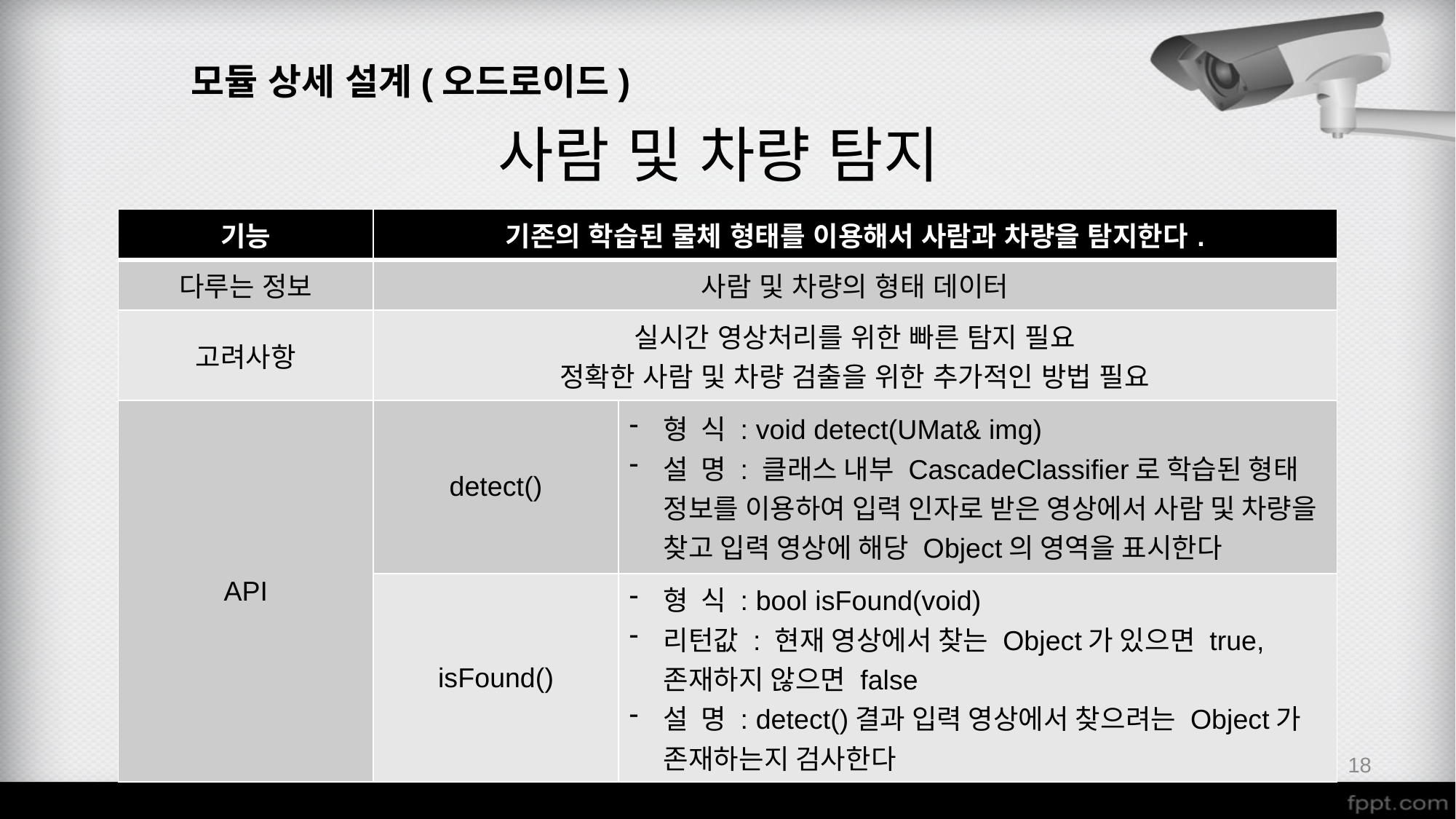

모듈 상세 설계(오드로이드)
사람 및 차량 탐지
| 기능 | 기존의 학습된 물체 형태를 이용해서 사람과 차량을 탐지한다. |  |
| --- | --- | --- |
| 다루는 정보 | 사람 및 차량의 형태 데이터 |  |
| 고려사항 | 실시간 영상처리를 위한 빠른 탐지 필요 정확한 사람 및 차량 검출을 위한 추가적인 방법 필요 |  |
| API | detect() | 형 식 : void detect(UMat& img) 설 명 : 클래스 내부 CascadeClassifier로 학습된 형태 정보를 이용하여 입력 인자로 받은 영상에서 사람 및 차량을 찾고 입력 영상에 해당 Object의 영역을 표시한다 |
|  | isFound() | 형 식 : bool isFound(void) 리턴값 : 현재 영상에서 찾는 Object가 있으면 true, 존재하지 않으면 false 설 명 : detect()결과 입력 영상에서 찾으려는 Object가 존재하는지 검사한다 |
18